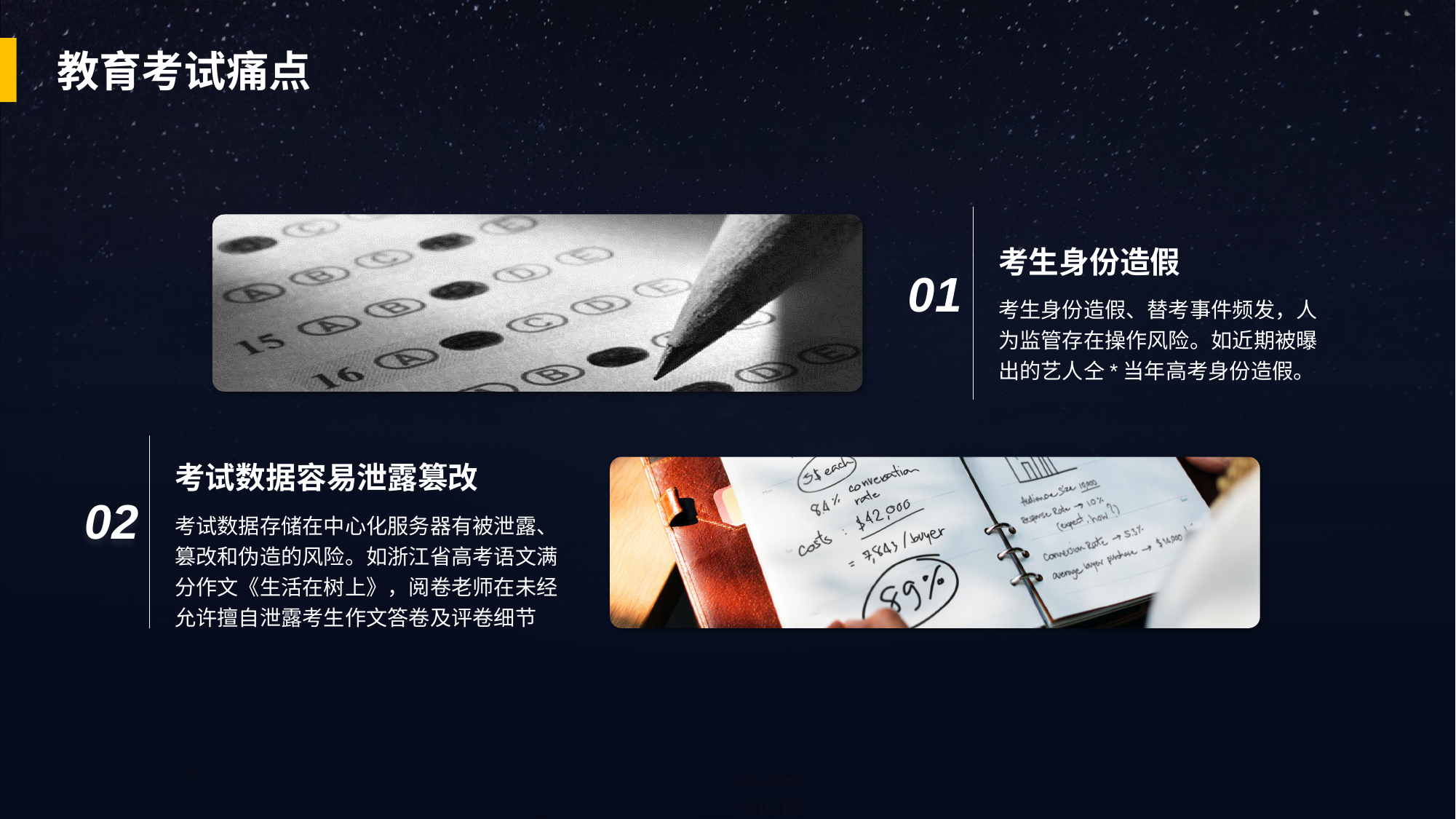

教育考试痛点

考生身份造假
0 1
考生身份造假、替考事件频发，人为监管存在操作风险。如近期被曝出的艺人仝*当年高考身份造假。
考试数据容易泄露篡改

0 2
考试数据存储在中心化服务器有被泄露、篡改和伪造的风险。如浙江省高考语文满分作文《生活在树上》，阅卷老师在未经允许擅自泄露考生作文答卷及评卷细节